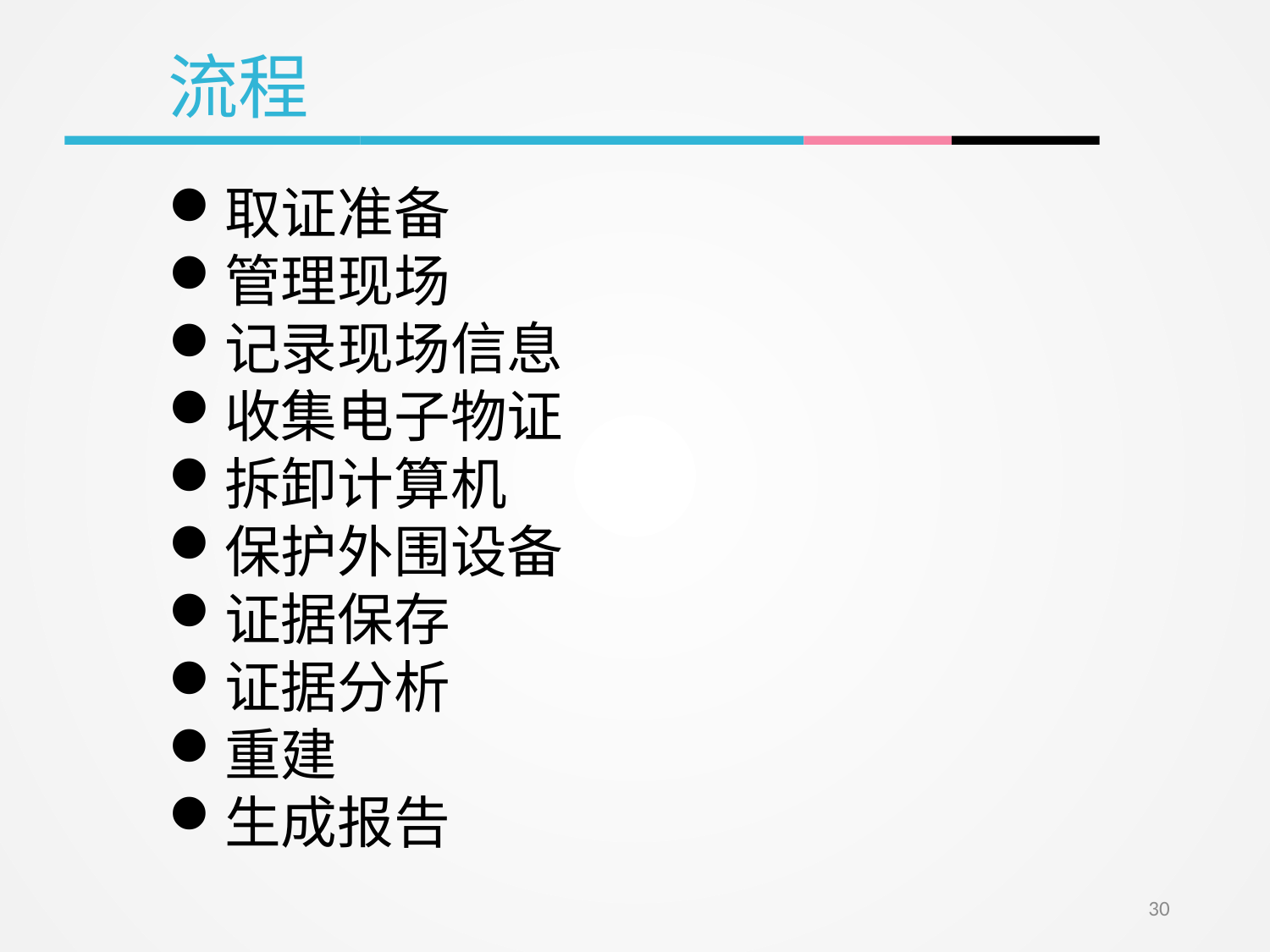

流程

取证准备
管理现场
记录现场信息
收集电子物证
拆卸计算机
保护外围设备
证据保存
证据分析
重建
生成报告
30